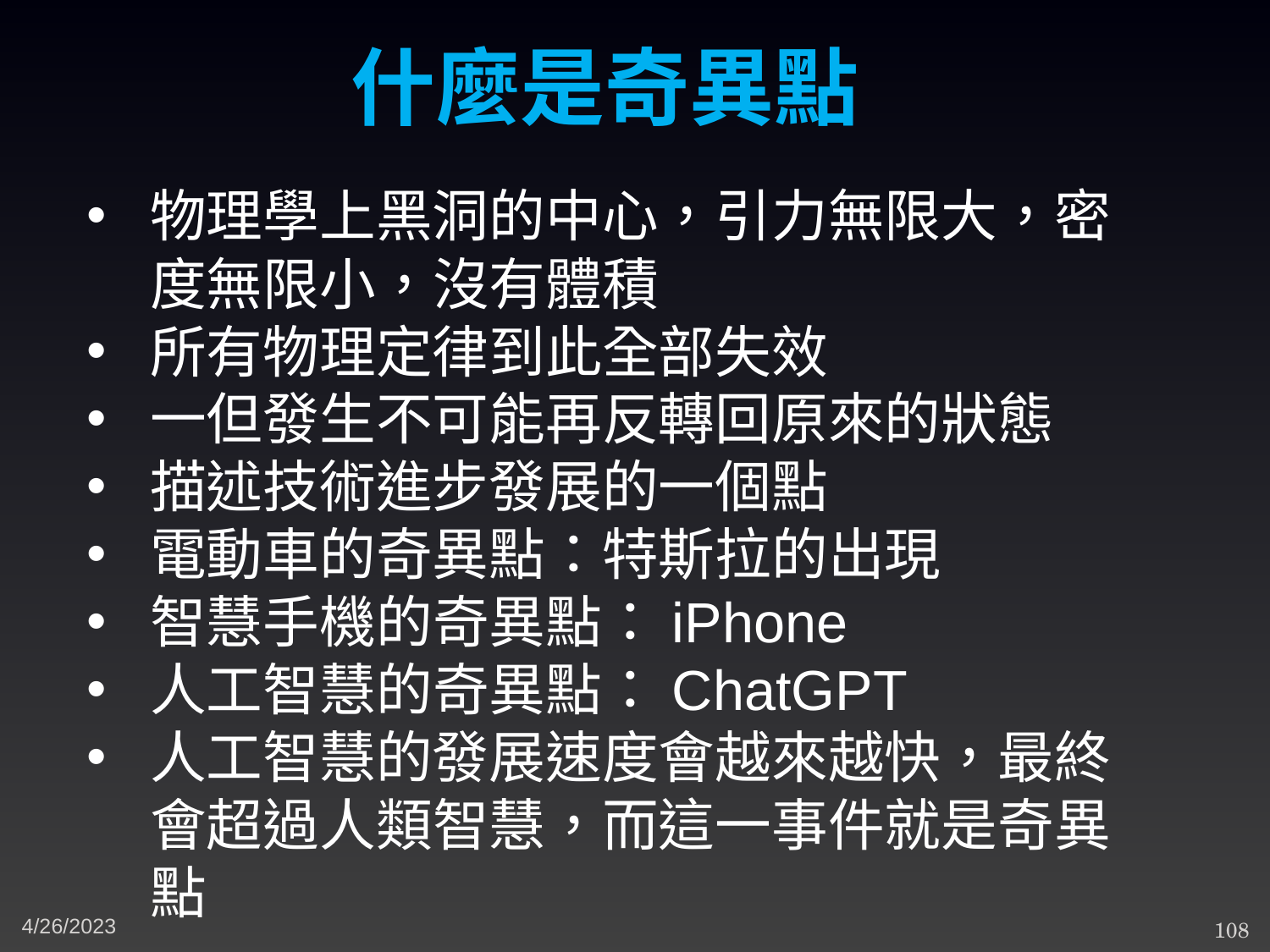

什麼是奇異點
物理學上黑洞的中心，引力無限大，密度無限小，沒有體積
所有物理定律到此全部失效
一但發生不可能再反轉回原來的狀態
描述技術進步發展的一個點
電動車的奇異點：特斯拉的出現
智慧手機的奇異點：iPhone
人工智慧的奇異點：ChatGPT
人工智慧的發展速度會越來越快，最終會超過人類智慧，而這一事件就是奇異點
4/26/2023
108